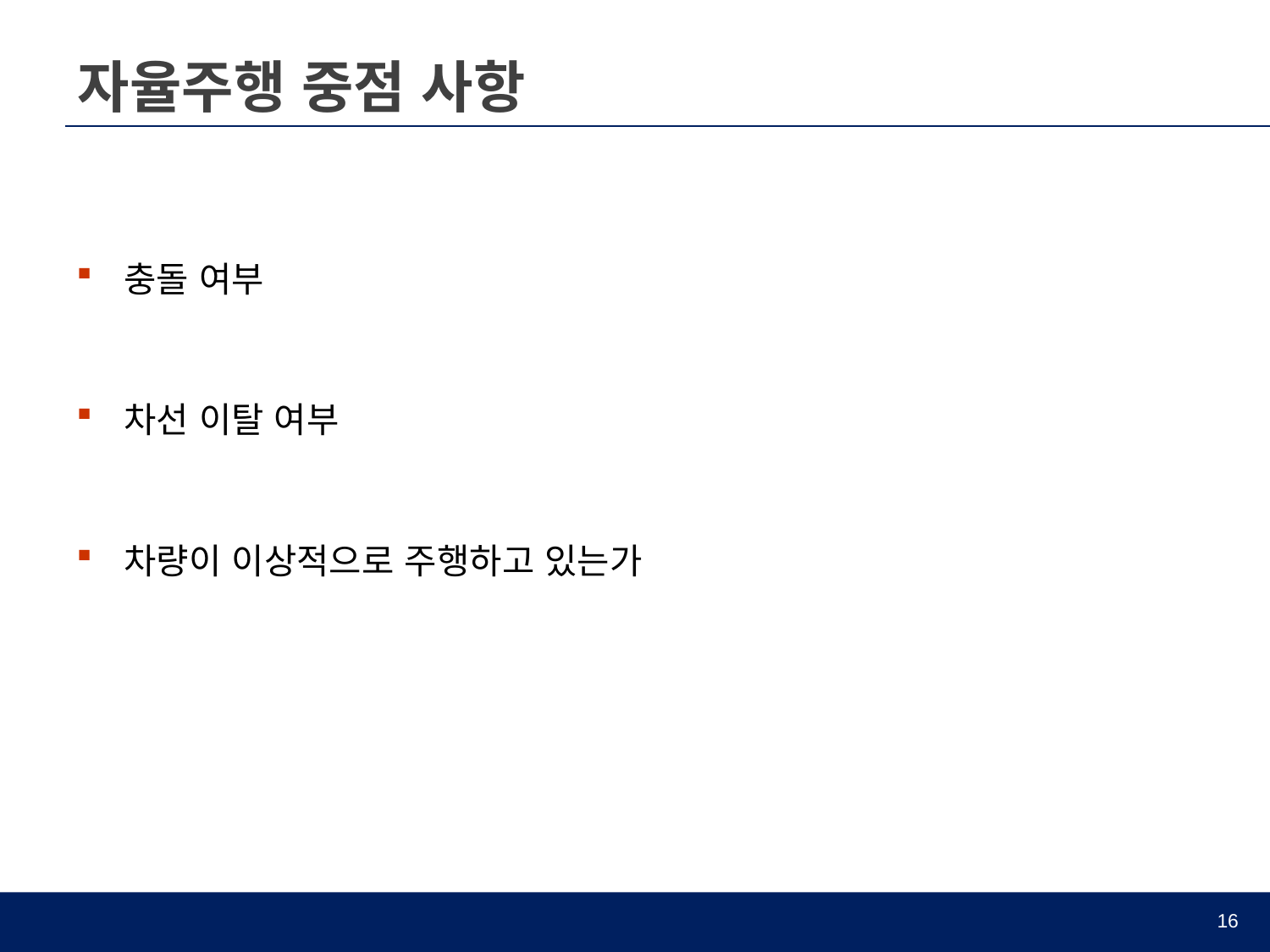

# 자율주행 중점 사항

충돌 여부

차선 이탈 여부

차량이 이상적으로 주행하고 있는가

16